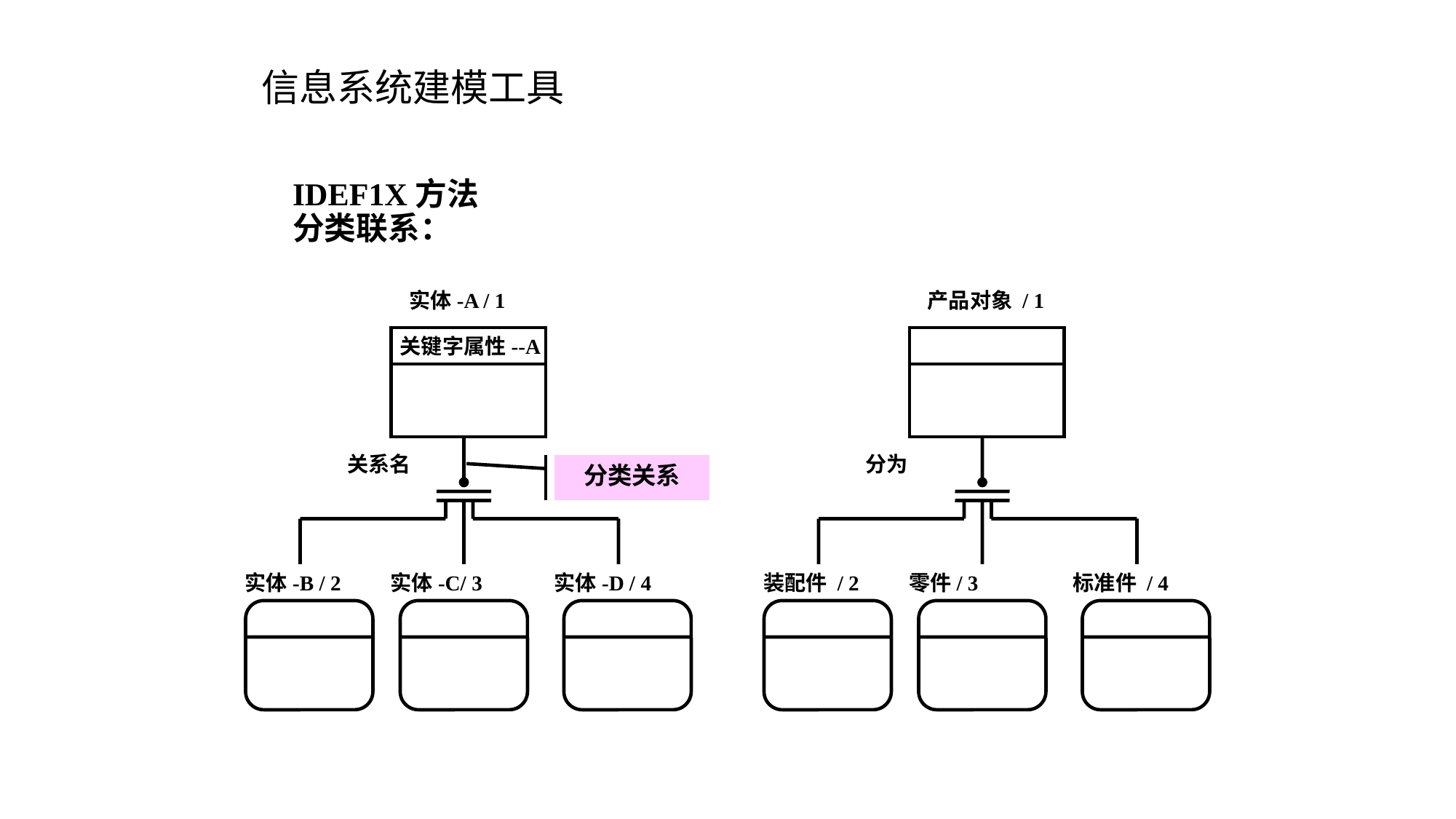

# 信息系统建模工具
IDEF1X方法
分类联系：

实体-A / 1

关键字属性--A

关系名
分类关系

实体-B / 2
实体-C/ 3
实体-D / 4

产品对象 / 1

分为

装配件 / 2
零件/ 3
标准件 / 4